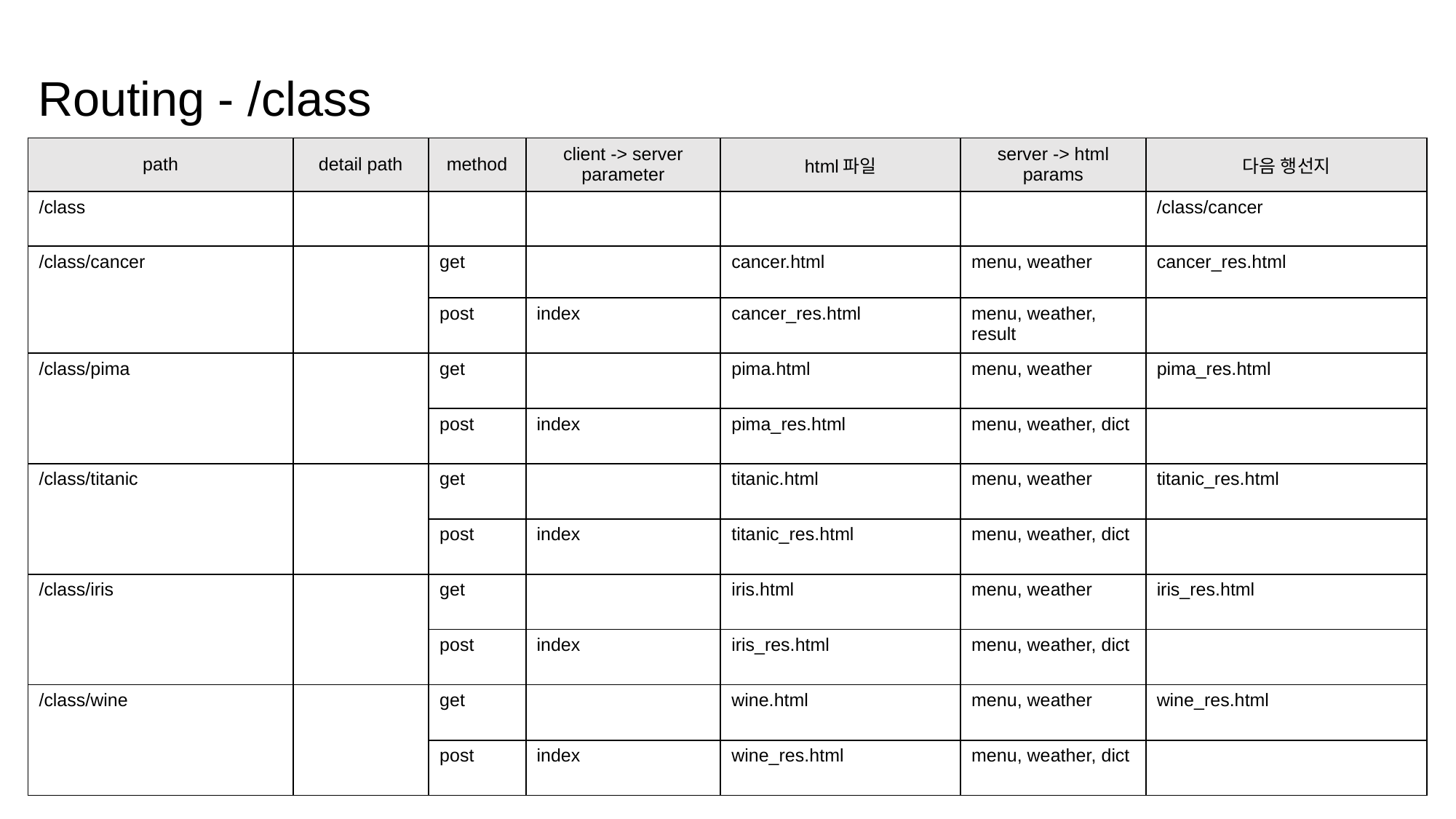

# Routing - /class
| path | detail path | method | client -> server parameter | html파일 | server -> html params | 다음 행선지 |
| --- | --- | --- | --- | --- | --- | --- |
| /class |  |  |  |  |  | /class/cancer |
| /class/cancer |  | get |  | cancer.html | menu, weather | cancer\_res.html |
| /covid/update\_age\_g | <date> | post | index | cancer\_res.html | menu, weather, result |  |
| /class/pima |  | get |  | pima.html | menu, weather | pima\_res.html |
|  |  | post | index | pima\_res.html | menu, weather, dict |  |
| /class/titanic |  | get |  | titanic.html | menu, weather | titanic\_res.html |
|  |  | post | index | titanic\_res.html | menu, weather, dict |  |
| /class/iris |  | get |  | iris.html | menu, weather | iris\_res.html |
|  |  | post | index | iris\_res.html | menu, weather, dict |  |
| /class/wine |  | get |  | wine.html | menu, weather | wine\_res.html |
|  |  | post | index | wine\_res.html | menu, weather, dict |  |